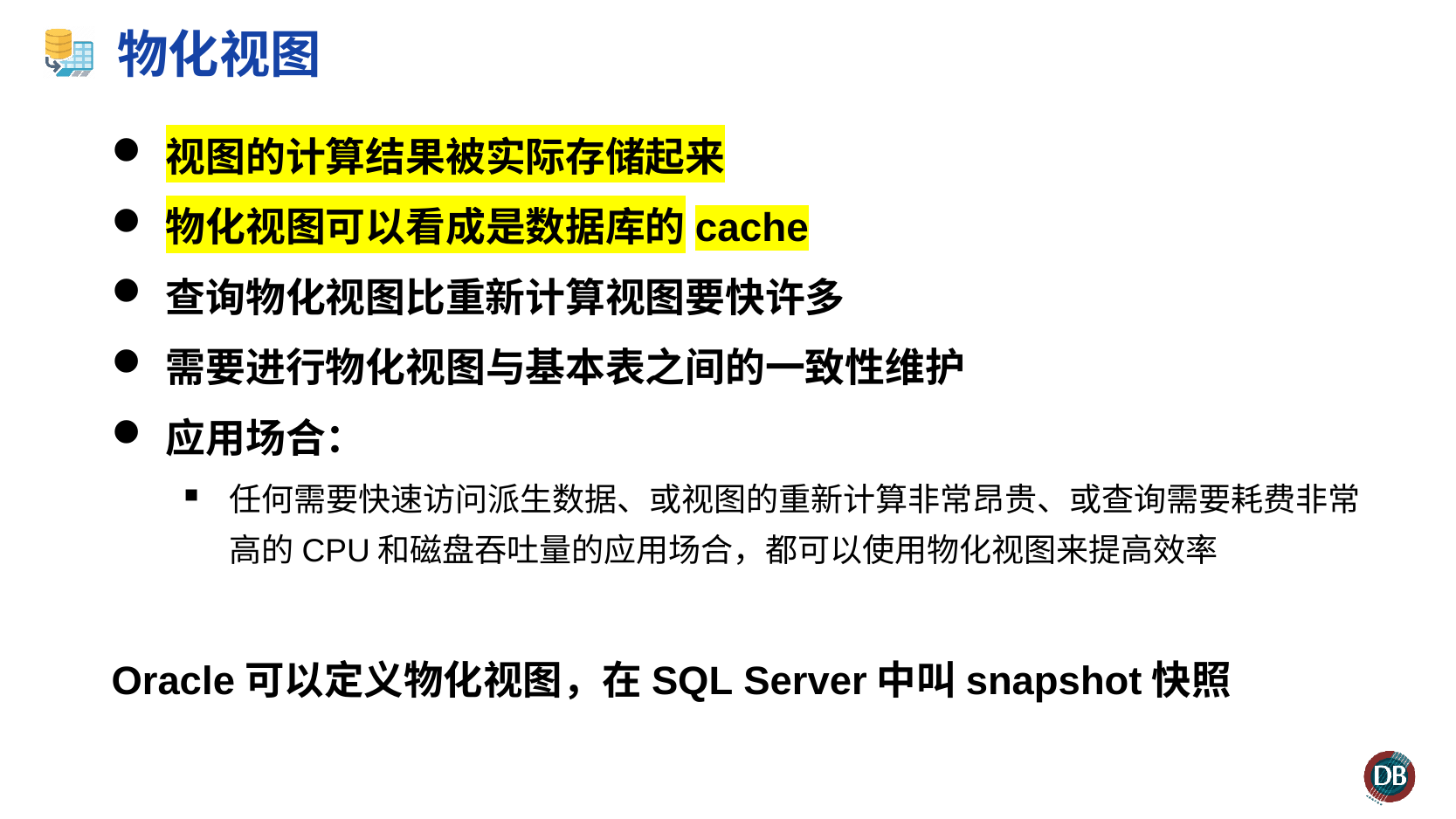

# 物化视图
视图的计算结果被实际存储起来
物化视图可以看成是数据库的cache
查询物化视图比重新计算视图要快许多
需要进行物化视图与基本表之间的一致性维护
应用场合：
任何需要快速访问派生数据、或视图的重新计算非常昂贵、或查询需要耗费非常高的CPU和磁盘吞吐量的应用场合，都可以使用物化视图来提高效率

Oracle可以定义物化视图，在SQL Server中叫snapshot快照